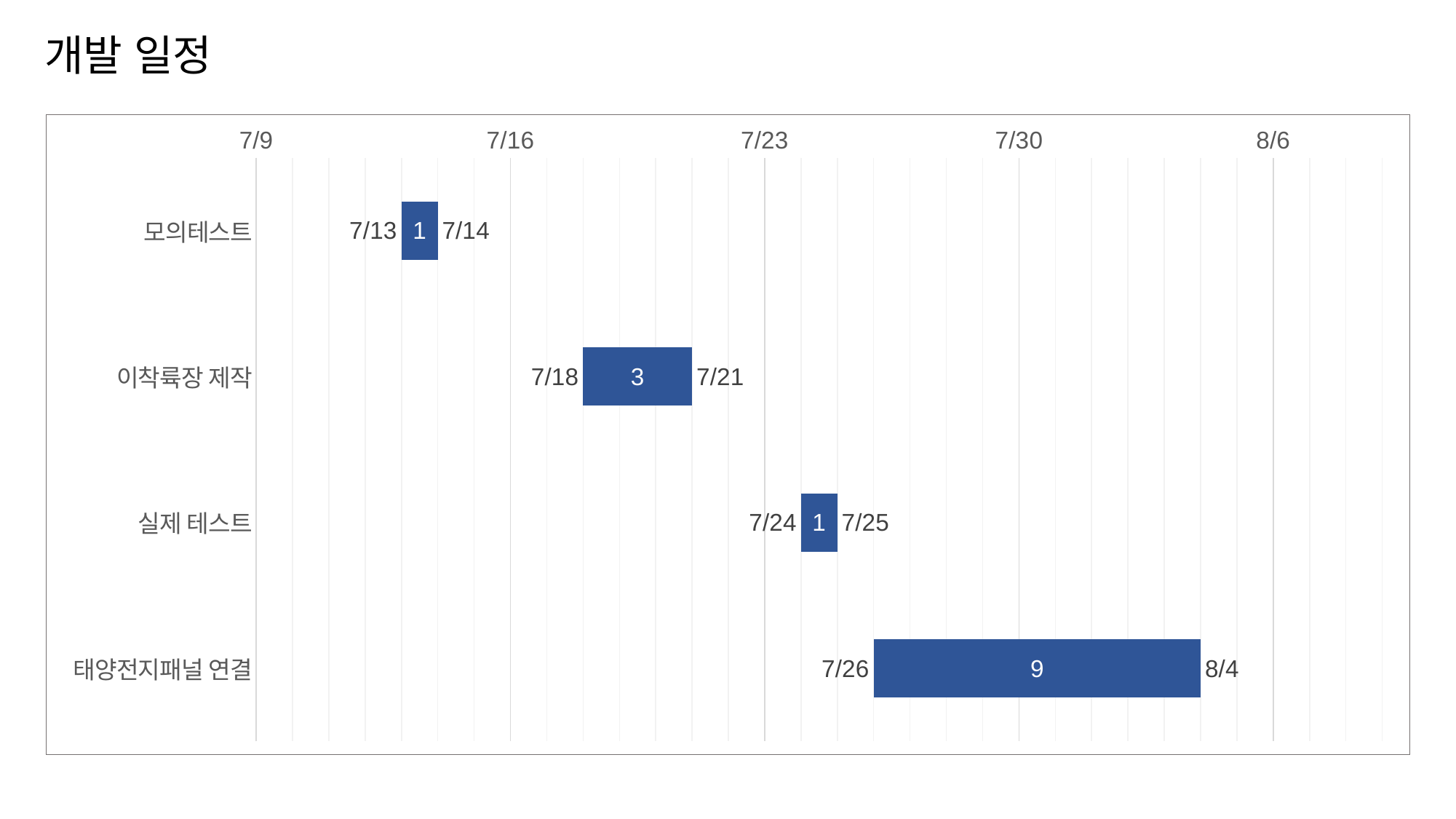

# 개발 일정

### Chart

| Category | 시작일 | 기간 | 종료일 |
|---|---|---|---|
| 모의테스트 | 42929.0 | 1.0 | 42930.0 |
| 이착륙장 제작 | 42934.0 | 3.0 | 42937.0 |
| 실제 테스트 | 42940.0 | 1.0 | 42941.0 |
| 태양전지패널 연결 | 42942.0 | 9.0 | 42951.0 |